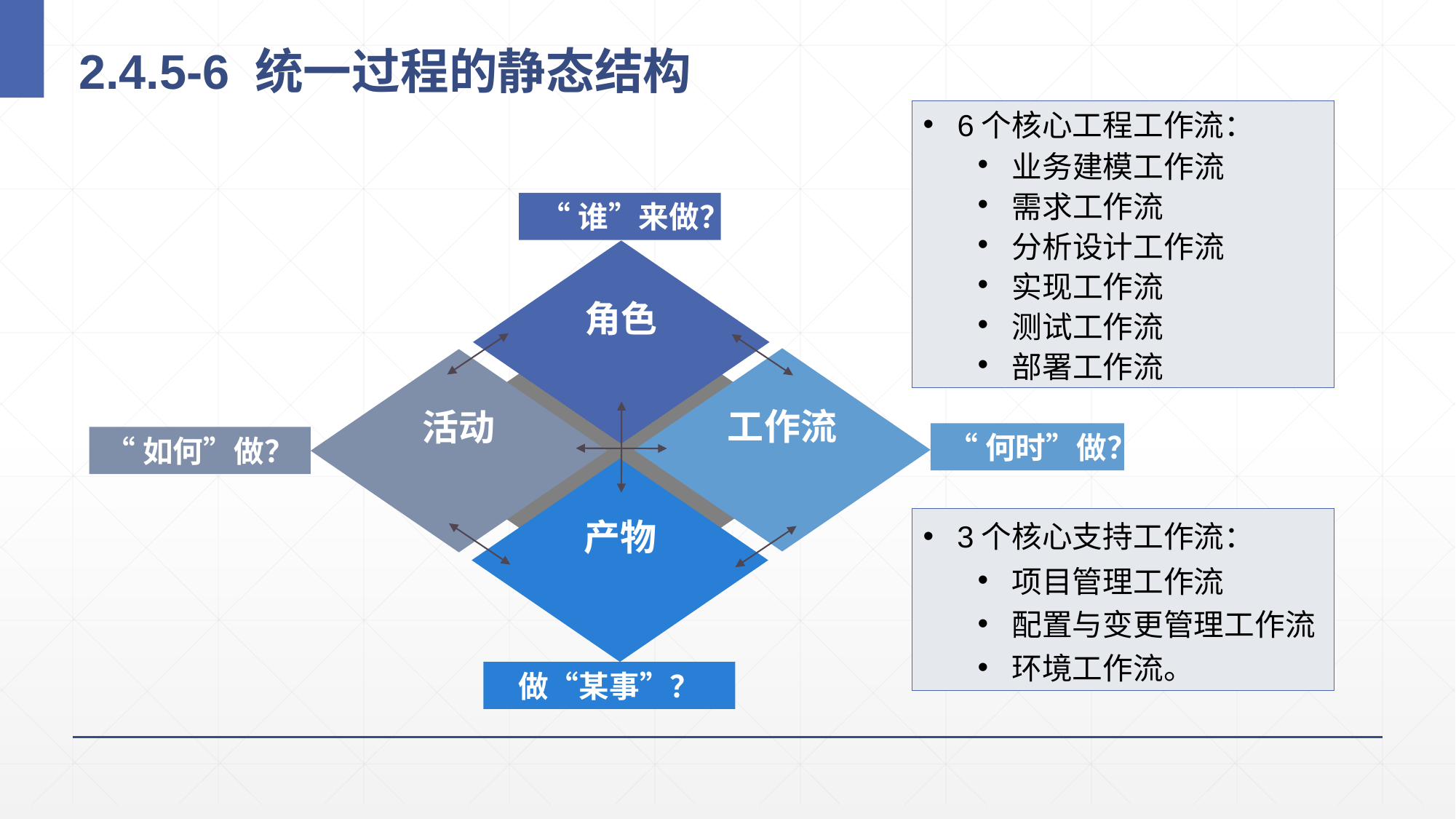

# 2.4.5-6 统一过程的静态结构
6个核心工程工作流：
业务建模工作流
需求工作流
分析设计工作流
实现工作流
测试工作流
部署工作流

“谁”来做？

角色

工作流

活动
“何时”做？
“如何”做？

产物
3个核心支持工作流：
项目管理工作流
配置与变更管理工作流
环境工作流。
做“某事”？